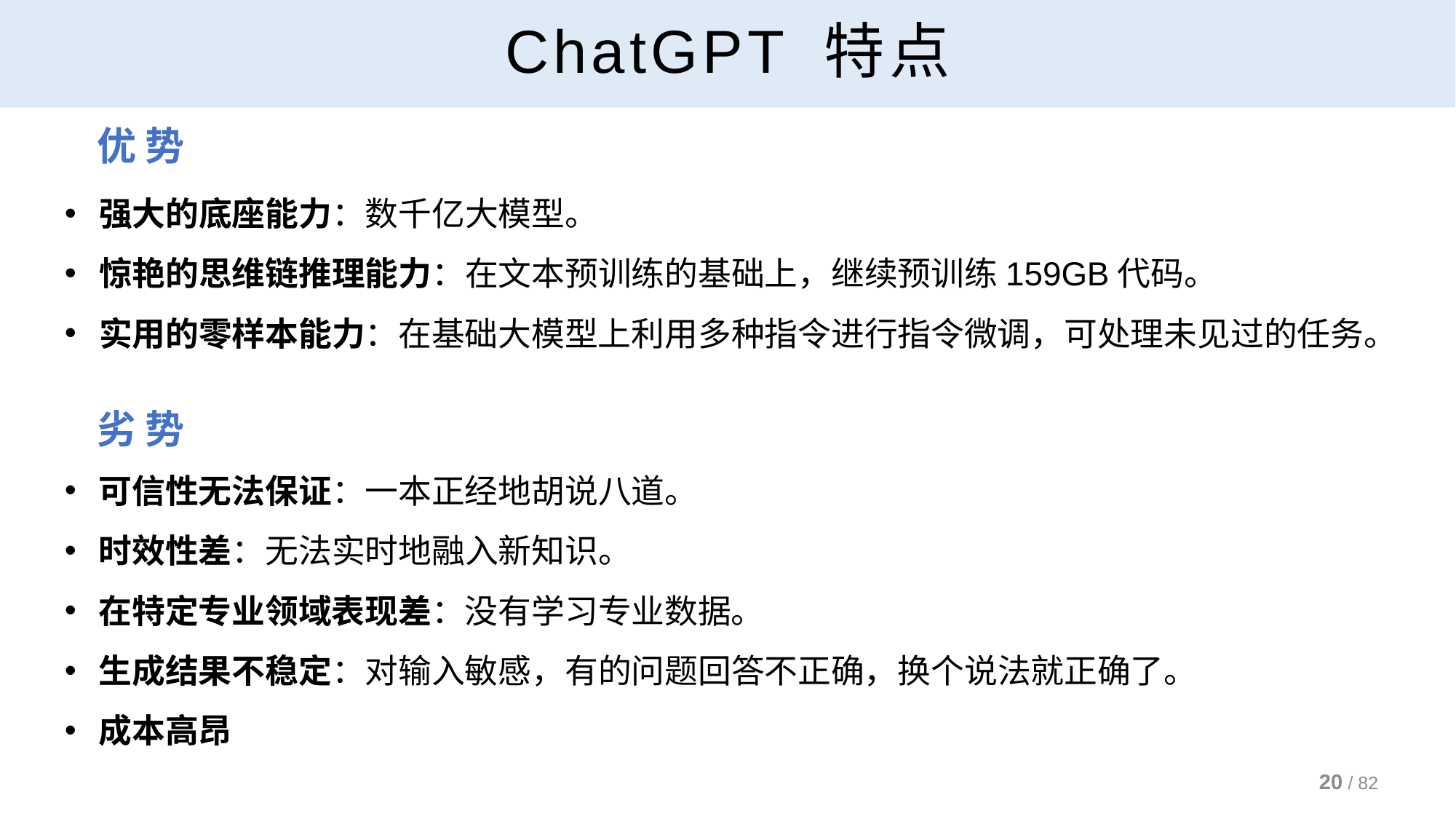

# ChatGPT 特点
优 势
强大的底座能力：数千亿大模型。
惊艳的思维链推理能力：在文本预训练的基础上，继续预训练159GB代码。
实用的零样本能力：在基础大模型上利用多种指令进行指令微调，可处理未见过的任务。
劣 势
可信性无法保证：一本正经地胡说八道。
时效性差：无法实时地融入新知识。
在特定专业领域表现差：没有学习专业数据。
生成结果不稳定：对输入敏感，有的问题回答不正确，换个说法就正确了。
成本高昂
20 / 82